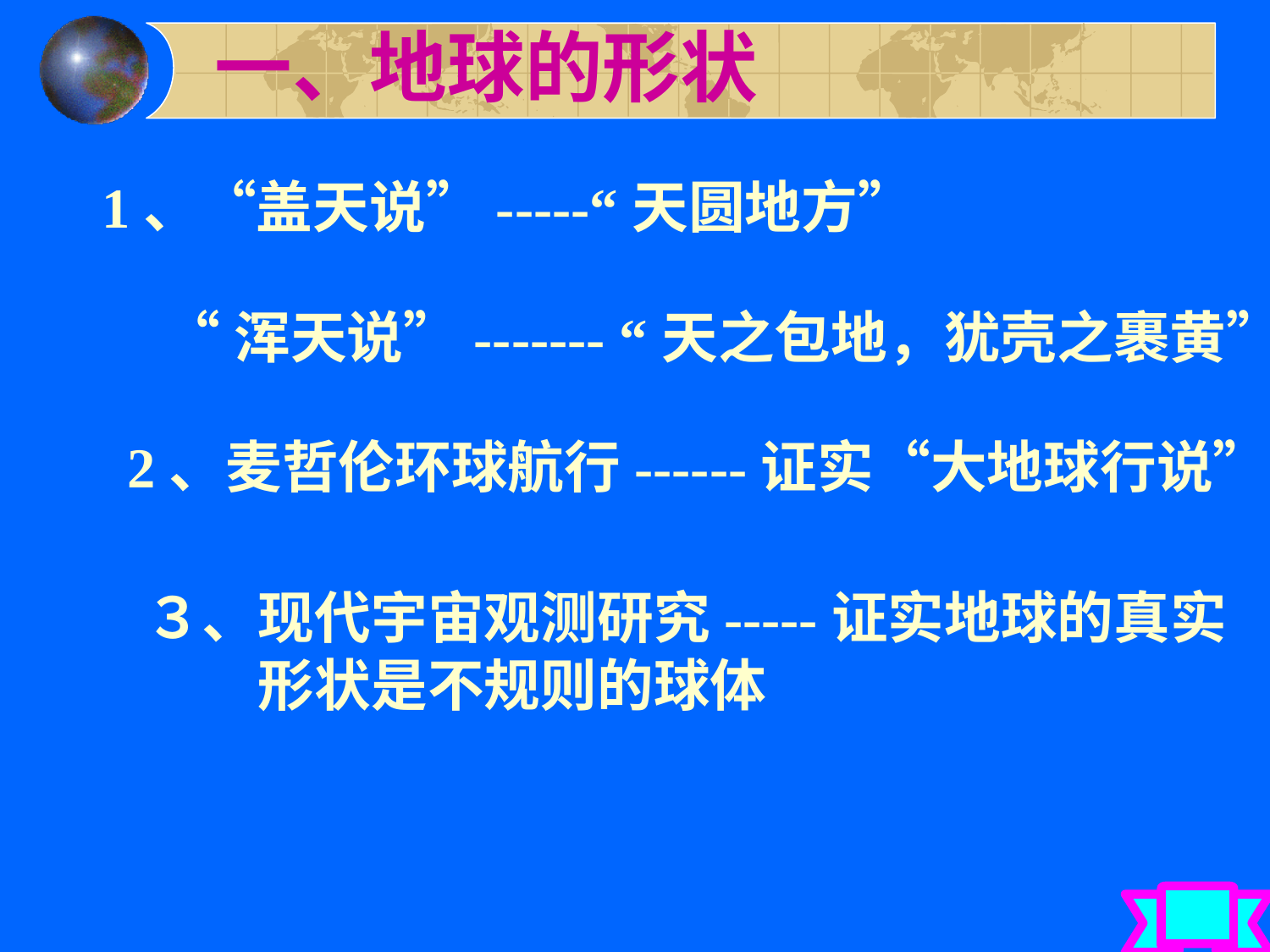

一、地球的形状

1、“盖天说”-----“天圆地方”
“浑天说”------- “天之包地，犹壳之裹黄”
2、麦哲伦环球航行------证实“大地球行说”
３、现代宇宙观测研究-----证实地球的真实
　　形状是不规则的球体